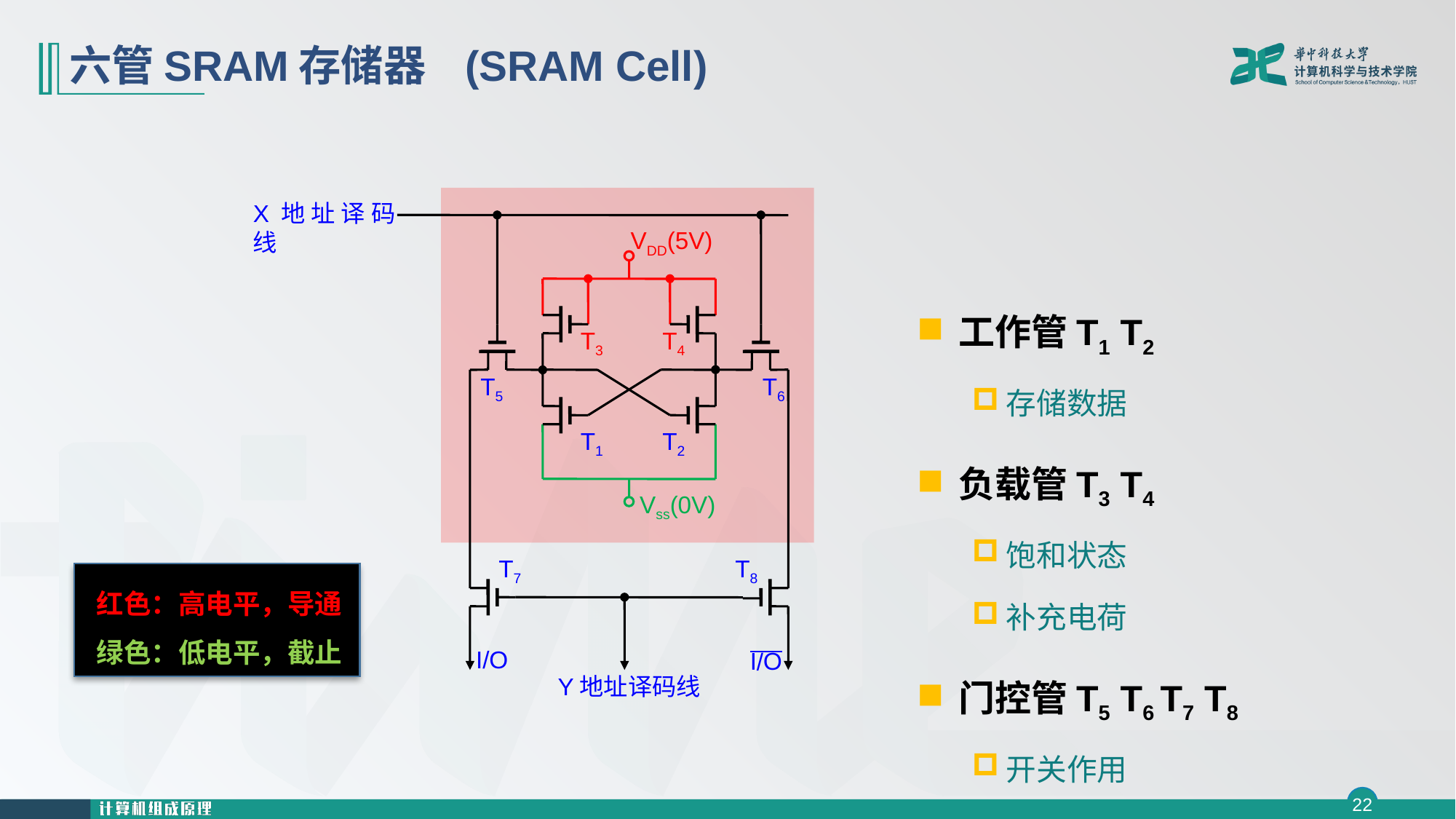

# 六管SRAM存储器   (SRAM Cell)

X地址译码线

VDD(5V)

工作管T1 T2
存储数据
负载管T3 T4
饱和状态
补充电荷
门控管T5 T6 T7 T8
开关作用

T3
T4

T5
T6

T1
T2

Vss(0V)
T7
T8

红色：高电平，导通
绿色：低电平，截止

I/O
O/I
Y地址译码线